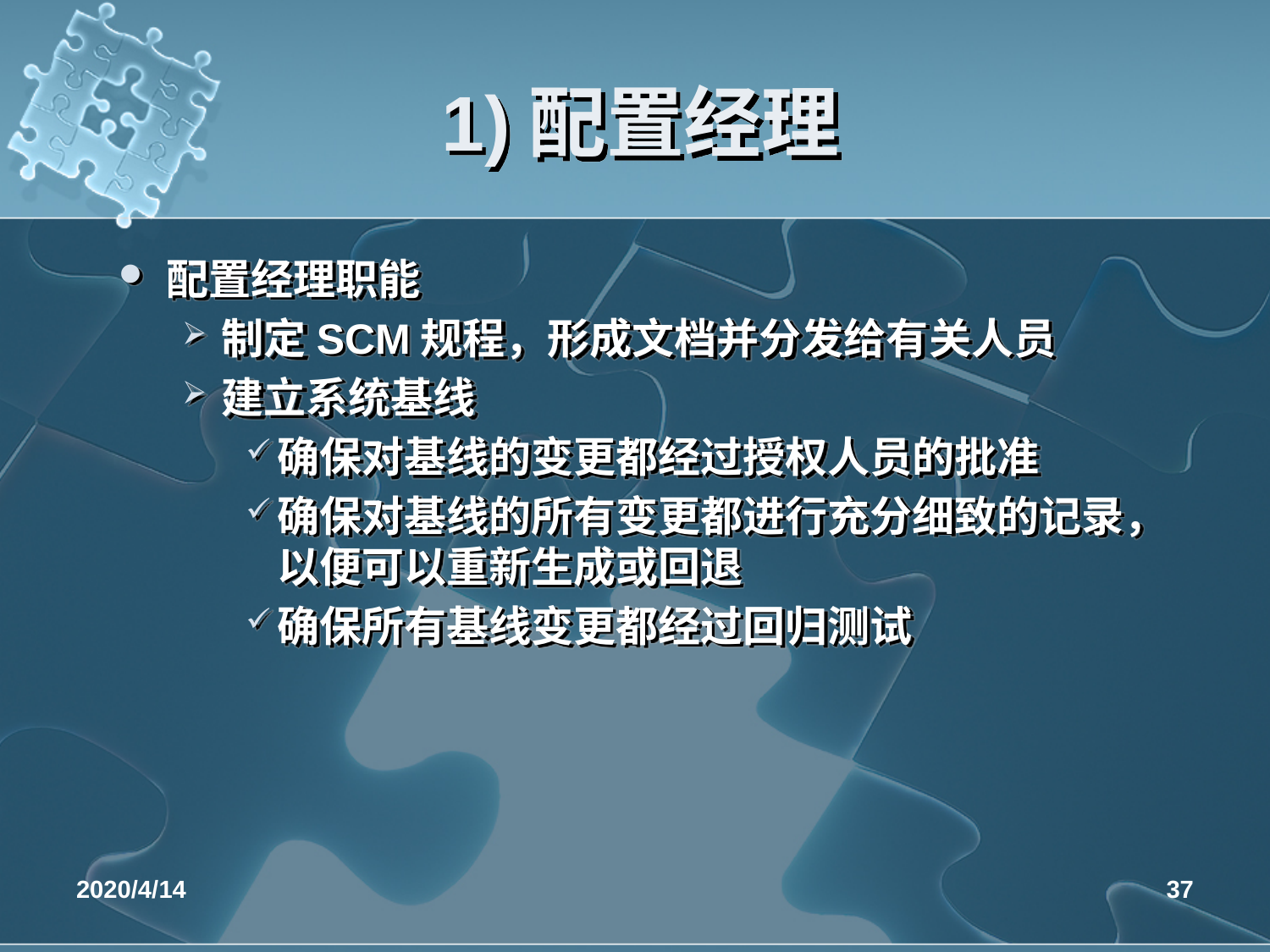

# 1)配置经理
配置经理职能
制定SCM规程，形成文档并分发给有关人员
建立系统基线
确保对基线的变更都经过授权人员的批准
确保对基线的所有变更都进行充分细致的记录，以便可以重新生成或回退
确保所有基线变更都经过回归测试
2020/4/14
37